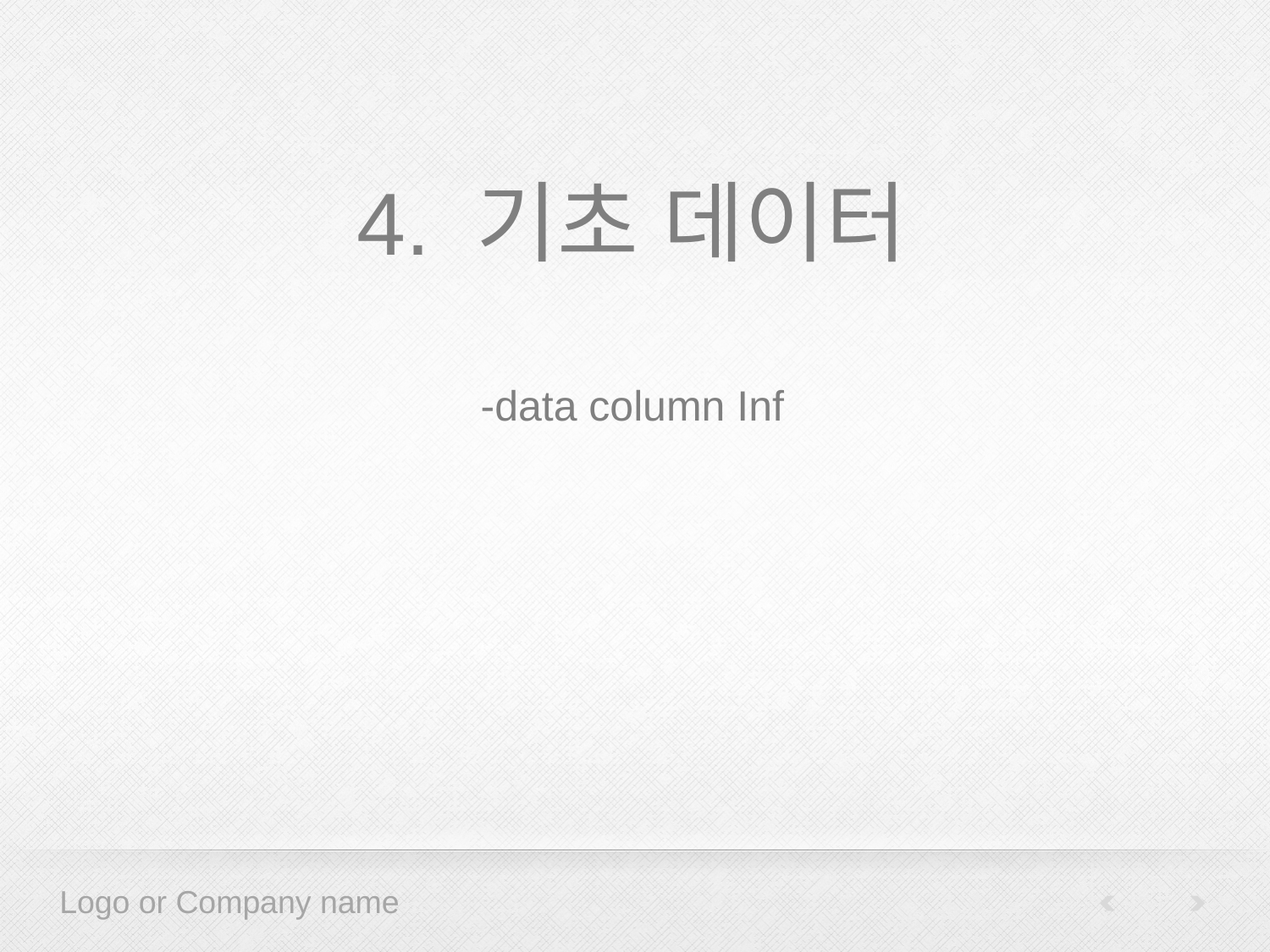

# 4. 기초 데이터 -data column Inf